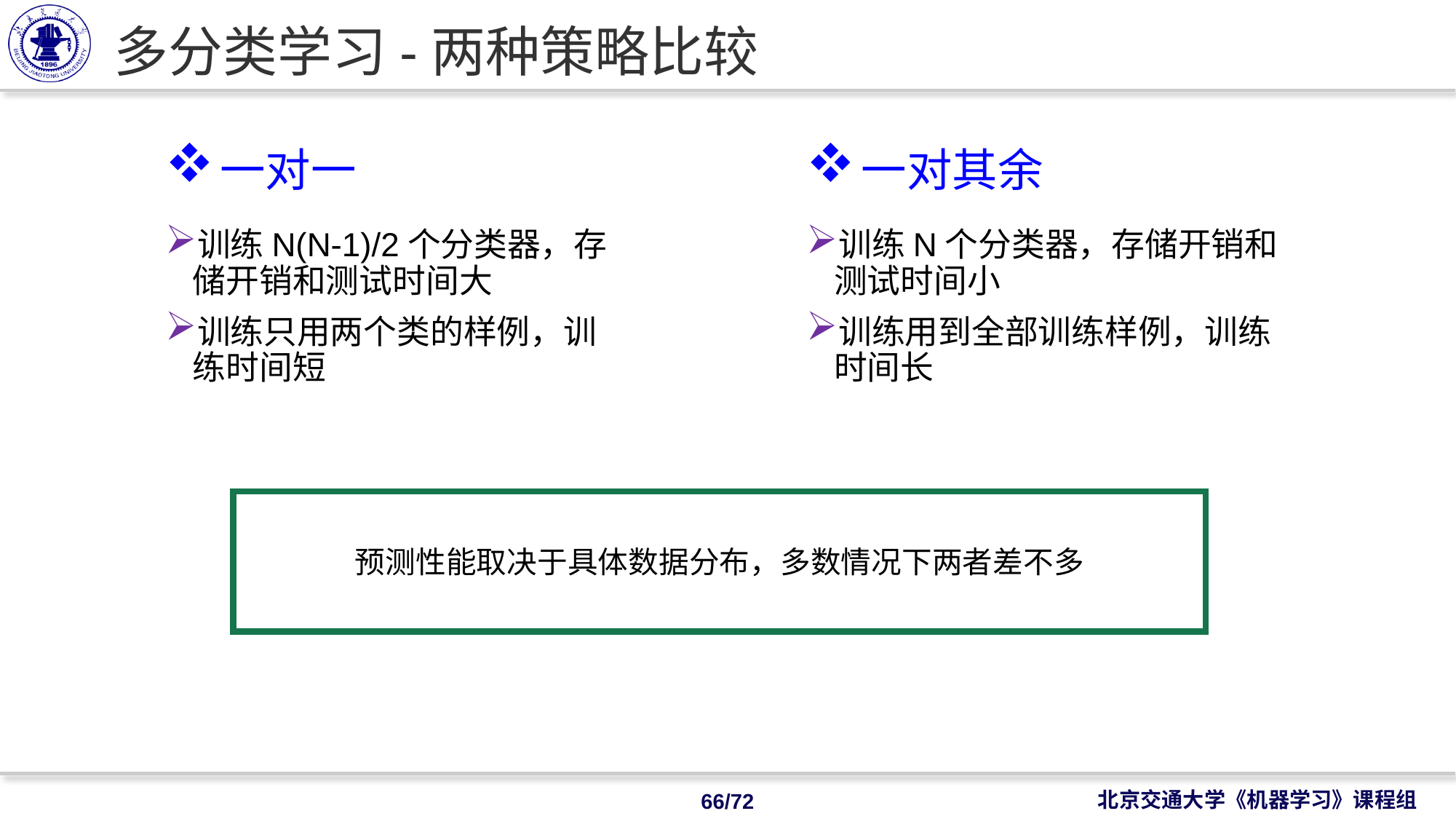

# 多分类学习-两种策略比较
一对一
一对其余
训练N(N-1)/2个分类器，存储开销和测试时间大
训练只用两个类的样例，训练时间短

训练N个分类器，存储开销和测试时间小
训练用到全部训练样例，训练时间长

预测性能取决于具体数据分布，多数情况下两者差不多